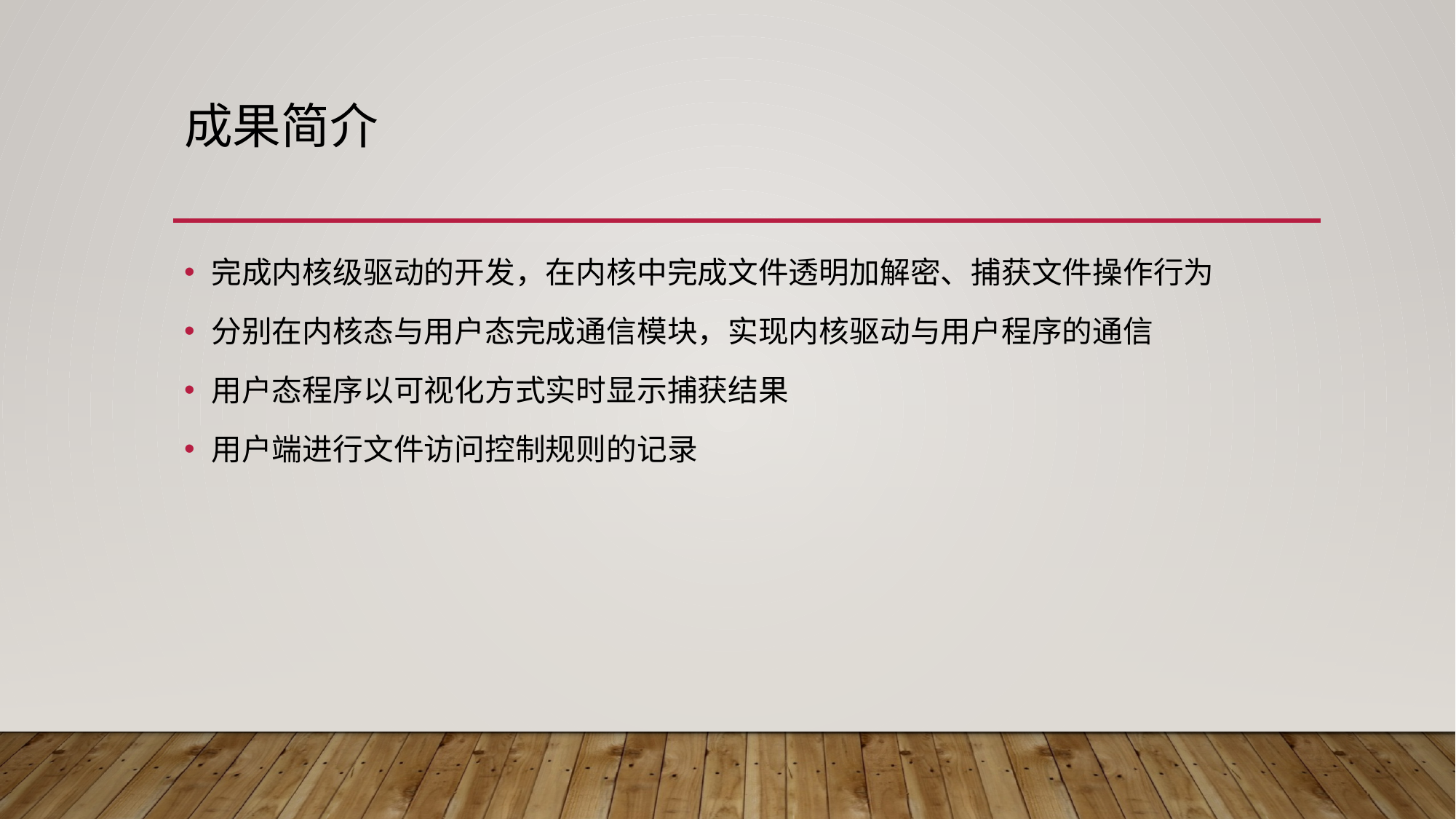

# 成果简介
完成内核级驱动的开发，在内核中完成文件透明加解密、捕获文件操作行为
分别在内核态与用户态完成通信模块，实现内核驱动与用户程序的通信
用户态程序以可视化方式实时显示捕获结果
用户端进行文件访问控制规则的记录